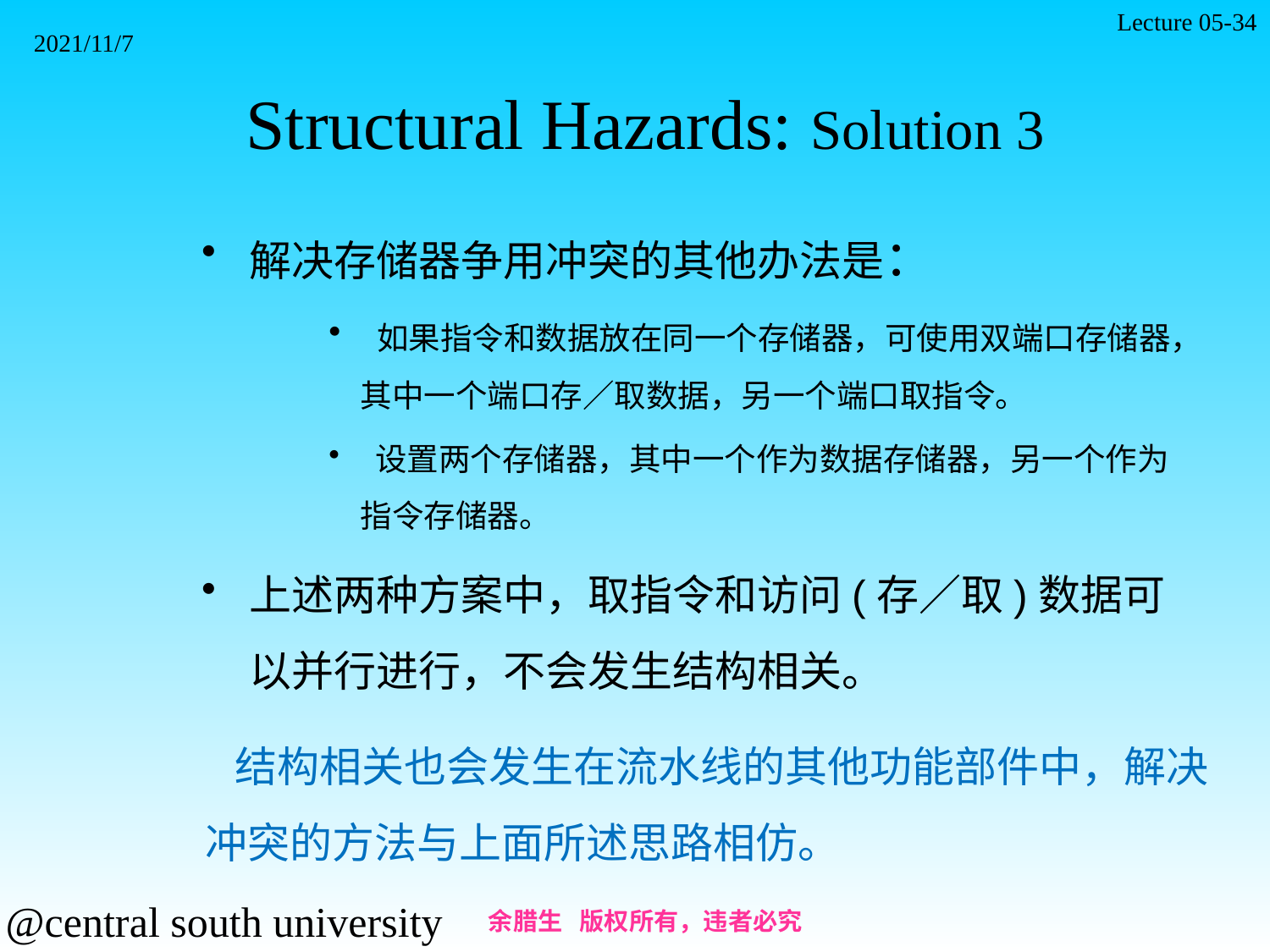

Lecture 05-34
2021/11/7
# Structural Hazards: Solution 3
解决存储器争用冲突的其他办法是：
 如果指令和数据放在同一个存储器，可使用双端口存储器，其中一个端口存／取数据，另一个端口取指令。
 设置两个存储器，其中一个作为数据存储器，另一个作为指令存储器。
上述两种方案中，取指令和访问(存／取)数据可以并行进行，不会发生结构相关。
  结构相关也会发生在流水线的其他功能部件中，解决冲突的方法与上面所述思路相仿。
余腊生   版权所有，违者必究